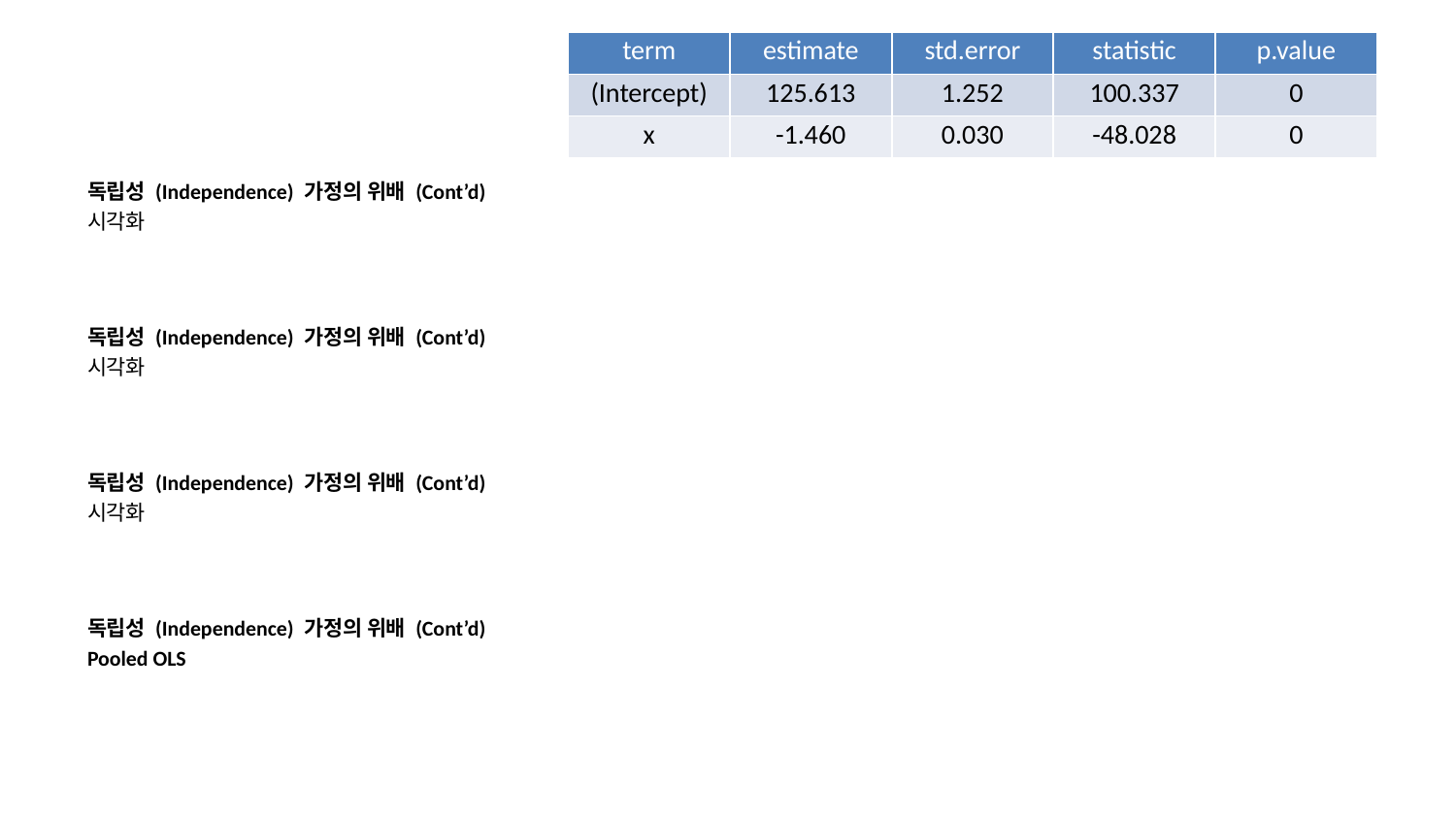

| term | estimate | std.error | statistic | p.value |
| --- | --- | --- | --- | --- |
| (Intercept) | 125.613 | 1.252 | 100.337 | 0 |
| x | -1.460 | 0.030 | -48.028 | 0 |
독립성 (Independence) 가정의 위배 (Cont’d)
시각화

독립성 (Independence) 가정의 위배 (Cont’d)
시각화

독립성 (Independence) 가정의 위배 (Cont’d)
시각화

독립성 (Independence) 가정의 위배 (Cont’d)
Pooled OLS